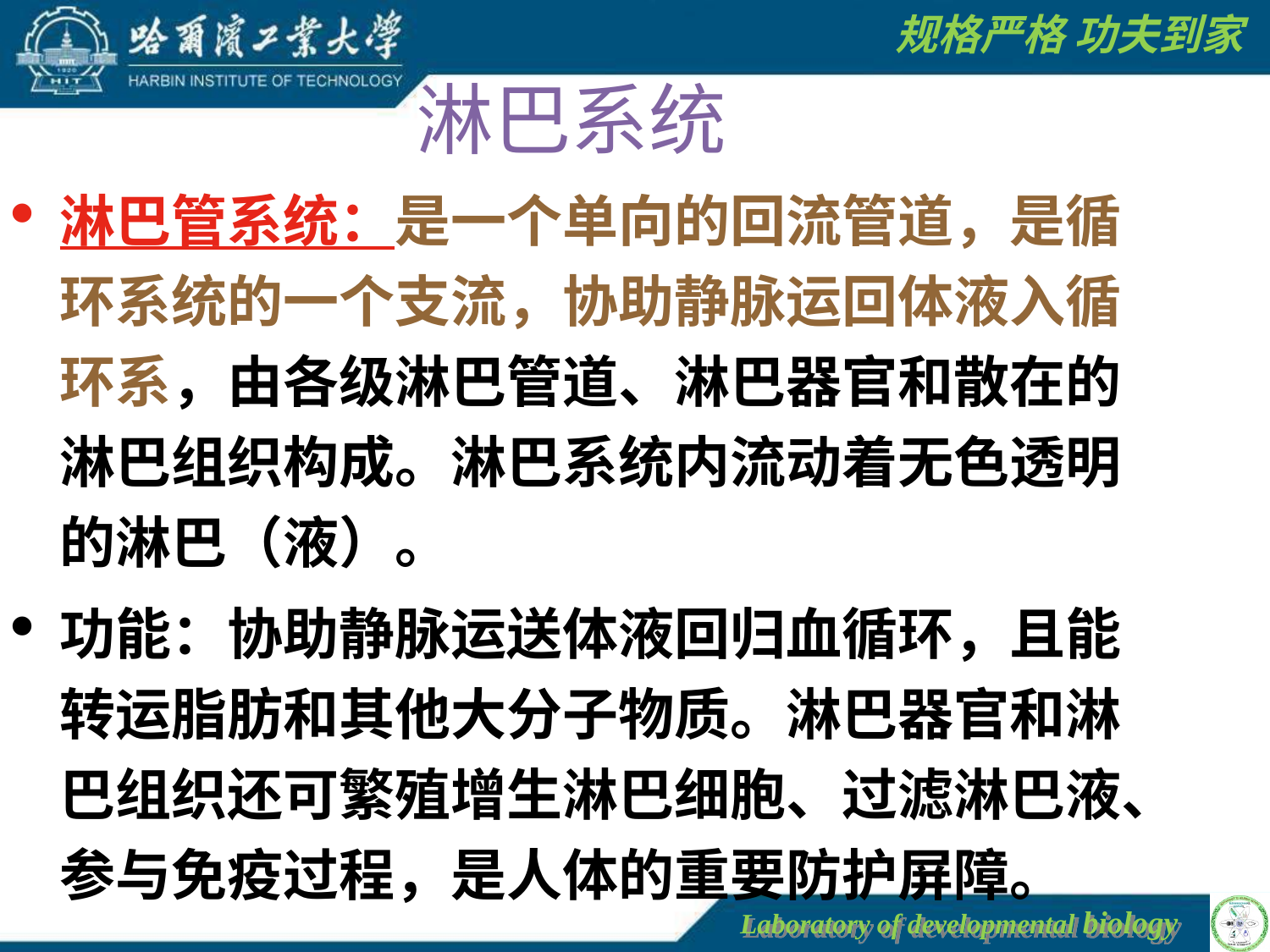

淋巴系统
淋巴管系统：是一个单向的回流管道，是循环系统的一个支流，协助静脉运回体液入循环系，由各级淋巴管道、淋巴器官和散在的淋巴组织构成。淋巴系统内流动着无色透明的淋巴（液）。
功能：协助静脉运送体液回归血循环，且能转运脂肪和其他大分子物质。淋巴器官和淋巴组织还可繁殖增生淋巴细胞、过滤淋巴液、参与免疫过程，是人体的重要防护屏障。